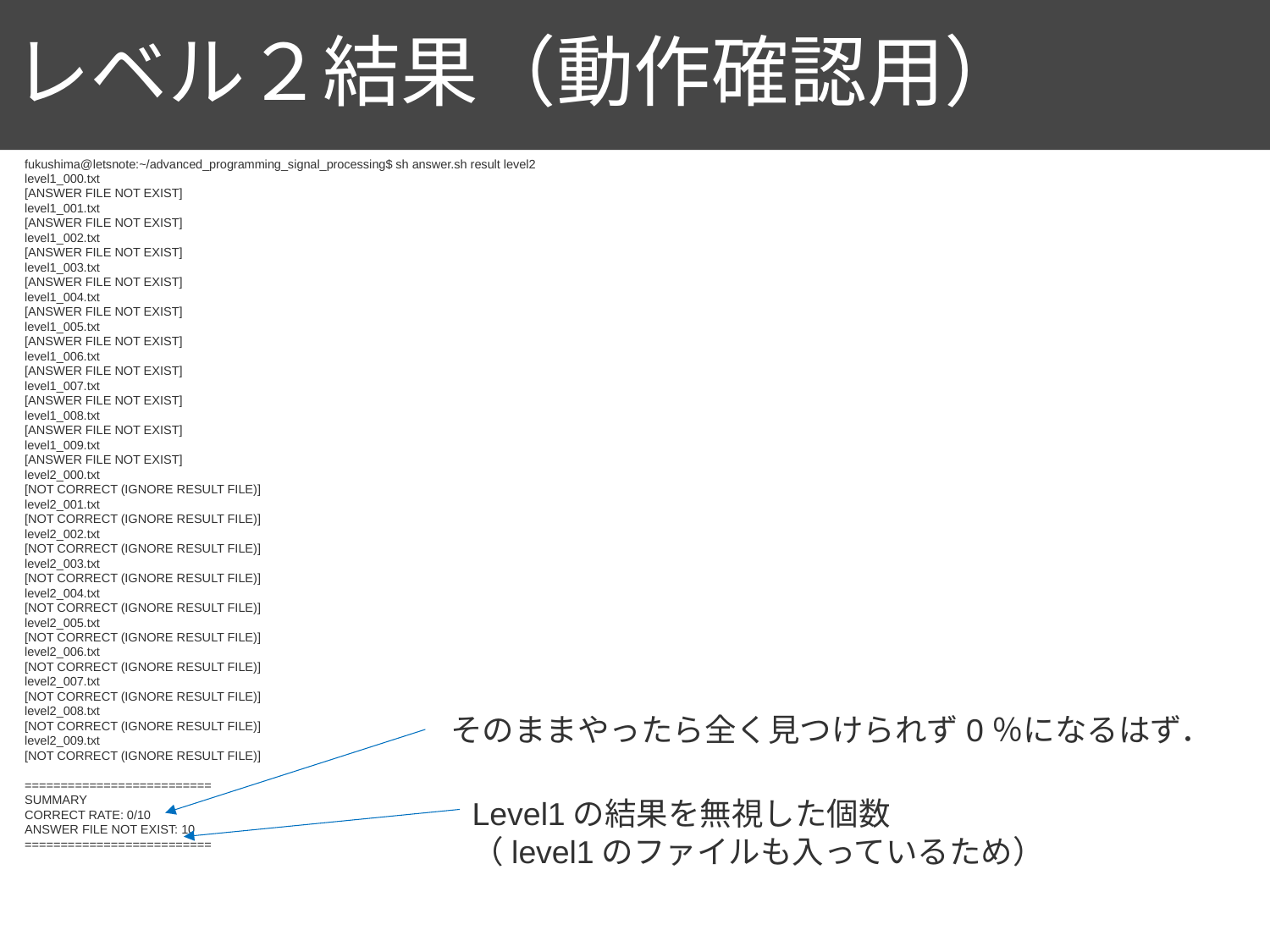

# レベル２結果（動作確認用）
106
fukushima@letsnote:~/advanced_programming_signal_processing$ sh answer.sh result level2
level1_000.txt
[ANSWER FILE NOT EXIST]
level1_001.txt
[ANSWER FILE NOT EXIST]
level1_002.txt
[ANSWER FILE NOT EXIST]
level1_003.txt
[ANSWER FILE NOT EXIST]
level1_004.txt
[ANSWER FILE NOT EXIST]
level1_005.txt
[ANSWER FILE NOT EXIST]
level1_006.txt
[ANSWER FILE NOT EXIST]
level1_007.txt
[ANSWER FILE NOT EXIST]
level1_008.txt
[ANSWER FILE NOT EXIST]
level1_009.txt
[ANSWER FILE NOT EXIST]
level2_000.txt
[NOT CORRECT (IGNORE RESULT FILE)]
level2_001.txt
[NOT CORRECT (IGNORE RESULT FILE)]
level2_002.txt
[NOT CORRECT (IGNORE RESULT FILE)]
level2_003.txt
[NOT CORRECT (IGNORE RESULT FILE)]
level2_004.txt
[NOT CORRECT (IGNORE RESULT FILE)]
level2_005.txt
[NOT CORRECT (IGNORE RESULT FILE)]
level2_006.txt
[NOT CORRECT (IGNORE RESULT FILE)]
level2_007.txt
[NOT CORRECT (IGNORE RESULT FILE)]
level2_008.txt
[NOT CORRECT (IGNORE RESULT FILE)]
level2_009.txt
[NOT CORRECT (IGNORE RESULT FILE)]

==========================
SUMMARY
CORRECT RATE: 0/10
ANSWER FILE NOT EXIST: 10
==========================
そのままやったら全く見つけられず0％になるはず．
Level1の結果を無視した個数
（level1のファイルも入っているため）